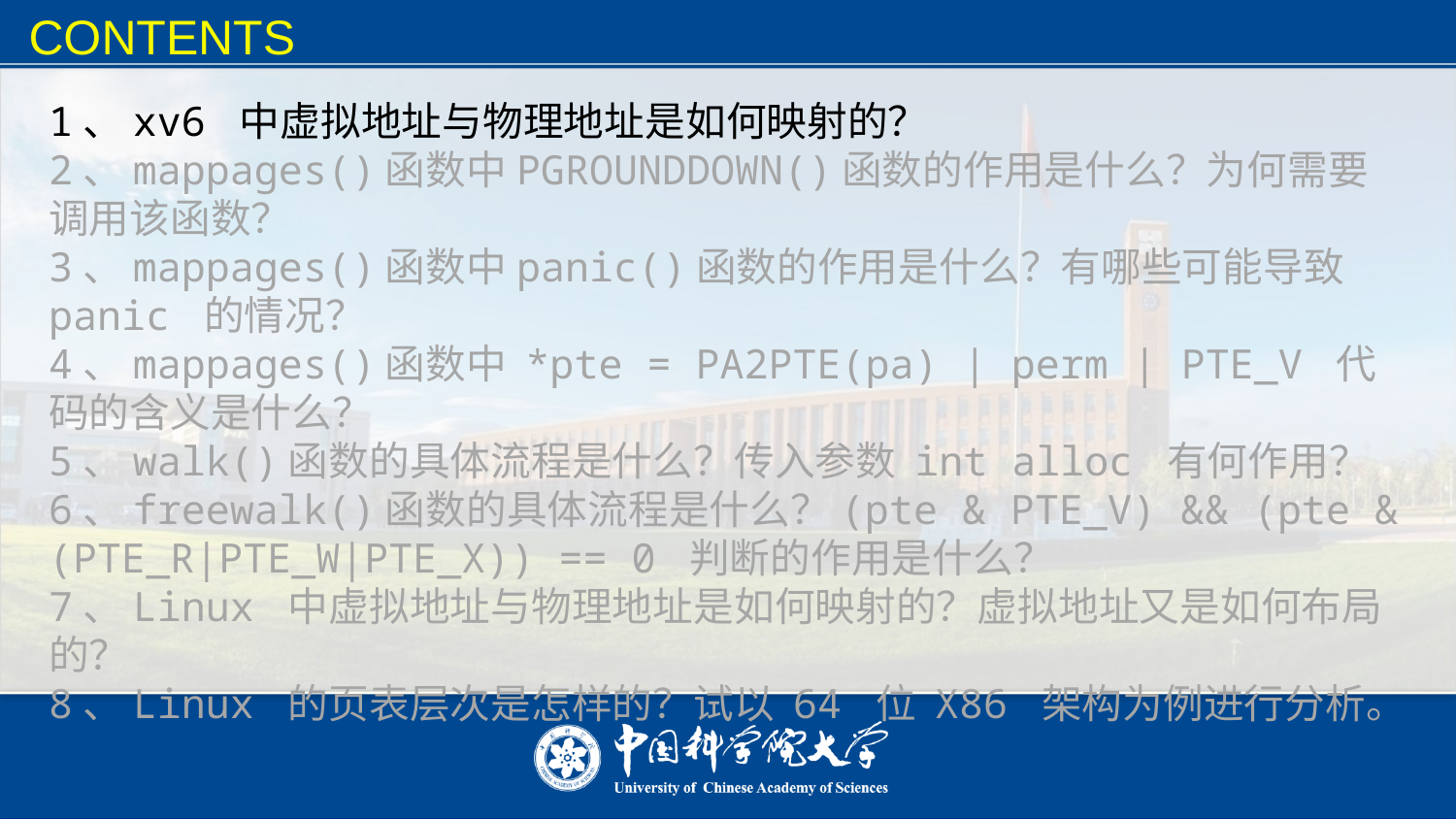

CONTENTS
1、xv6 中虚拟地址与物理地址是如何映射的？
2、mappages()函数中PGROUNDDOWN()函数的作⽤是什么？为何需要调⽤该函数？
3、mappages()函数中panic()函数的作用是什么？有哪些可能导致 panic 的情况？
4、mappages()函数中 *pte = PA2PTE(pa) | perm | PTE_V 代码的含义是什么？
5、walk()函数的具体流程是什么？传入参数 int alloc 有何作用？
6、freewalk()函数的具体流程是什么？(pte & PTE_V) && (pte & (PTE_R|PTE_W|PTE_X)) == 0 判断的作用是什么？
7、Linux 中虚拟地址与物理地址是如何映射的？虚拟地址又是如何布局的？
8、Linux 的页表层次是怎样的？试以 64 位 X86 架构为例进行分析。